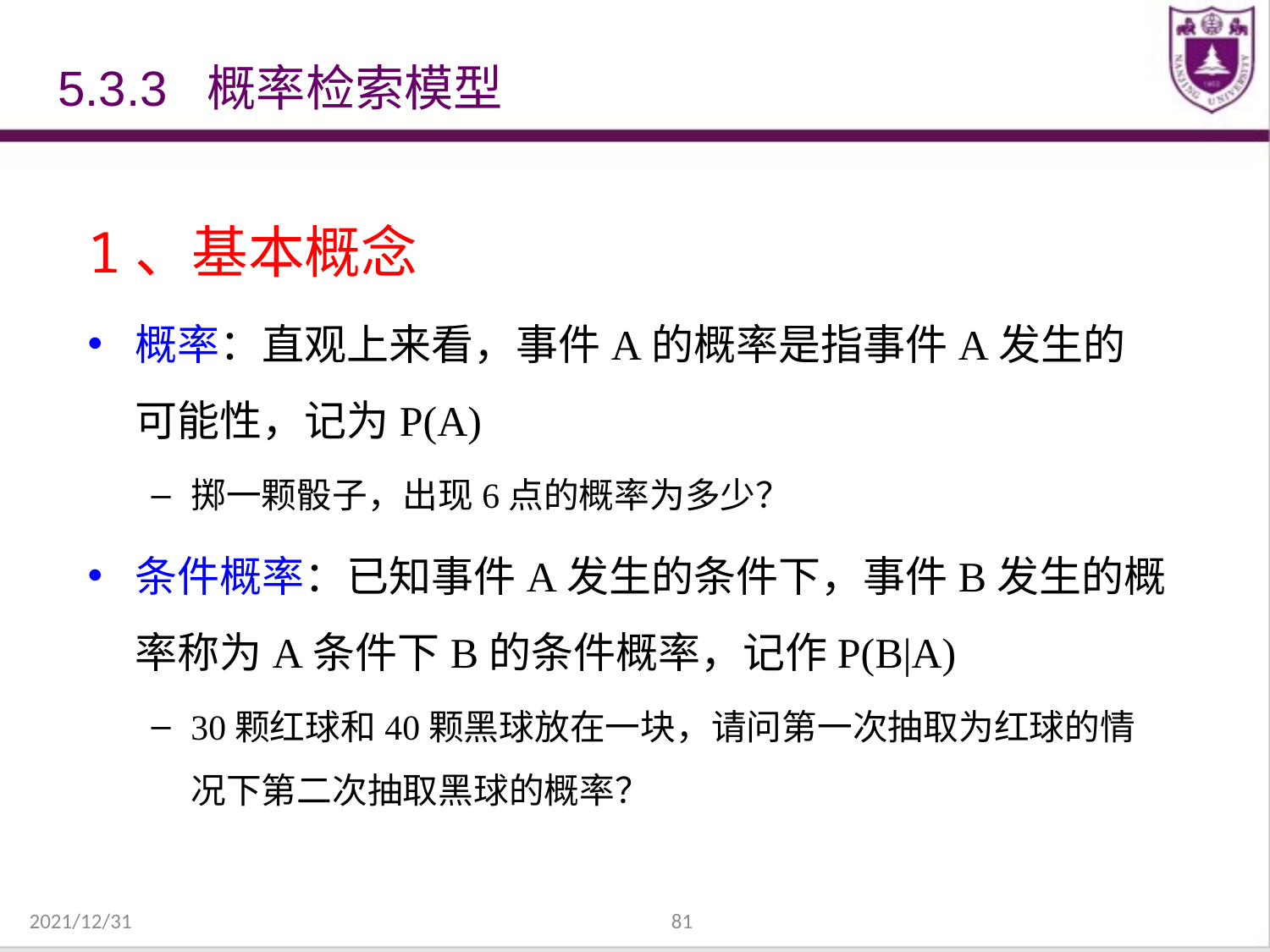

# 5.3.3  概率检索模型
1、基本概念
概率：直观上来看，事件A的概率是指事件A发生的可能性，记为P(A)
掷一颗骰子，出现6点的概率为多少？
条件概率：已知事件A发生的条件下，事件B发生的概率称为A条件下B的条件概率，记作P(B|A)
30颗红球和40颗黑球放在一块，请问第一次抽取为红球的情况下第二次抽取黑球的概率？

2021/12/31
81